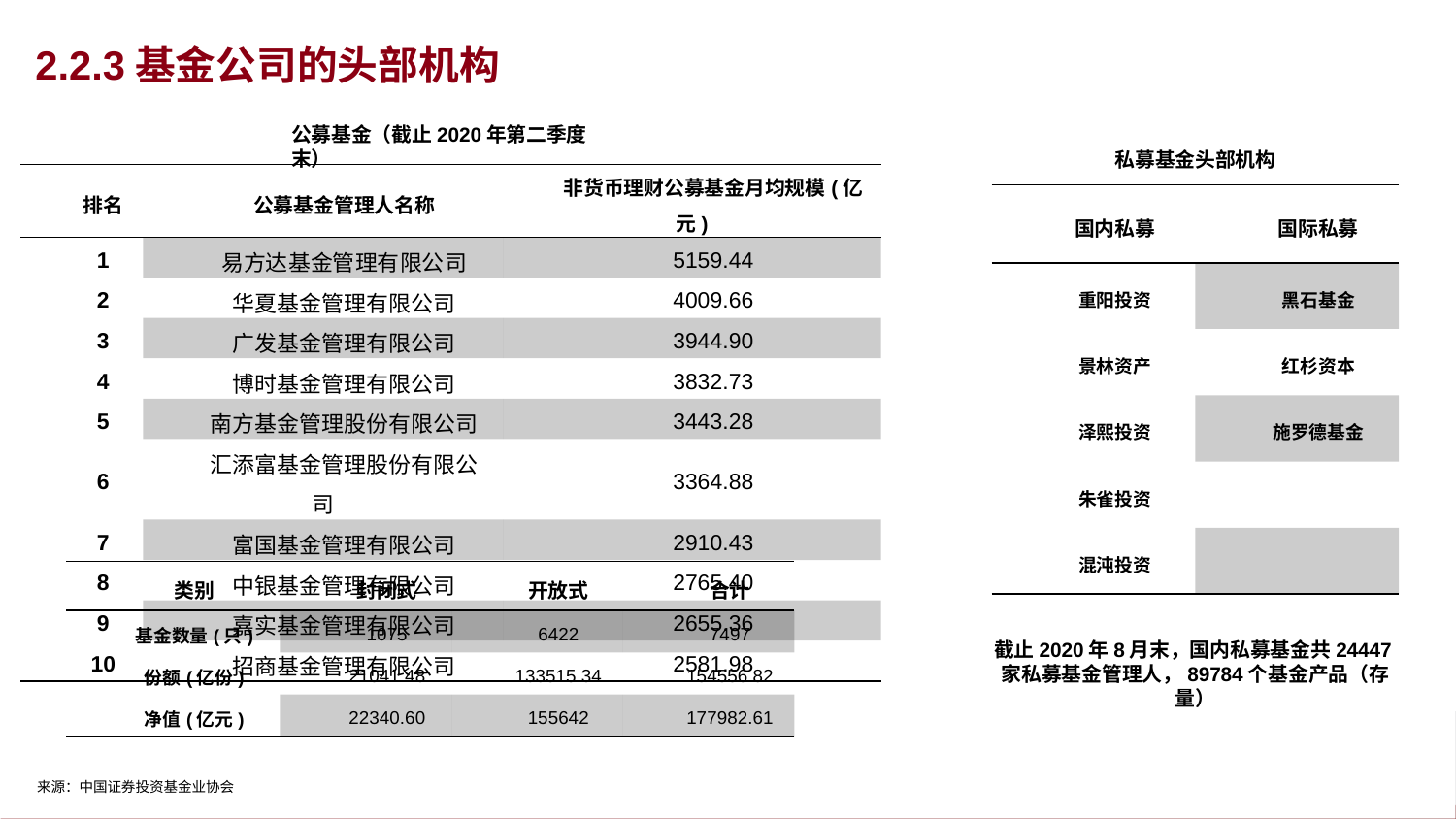

2.2.3基金公司的头部机构
公募基金（截止2020年第二季度末）
私募基金头部机构
| 排名 | 公募基金管理人名称 | 非货币理财公募基金月均规模(亿元) |
| --- | --- | --- |
| 1 | 易方达基金管理有限公司 | 5159.44 |
| 2 | 华夏基金管理有限公司 | 4009.66 |
| 3 | 广发基金管理有限公司 | 3944.90 |
| 4 | 博时基金管理有限公司 | 3832.73 |
| 5 | 南方基金管理股份有限公司 | 3443.28 |
| 6 | 汇添富基金管理股份有限公司 | 3364.88 |
| 7 | 富国基金管理有限公司 | 2910.43 |
| 8 | 中银基金管理有限公司 | 2765.40 |
| 9 | 嘉实基金管理有限公司 | 2655.36 |
| 10 | 招商基金管理有限公司 | 2581.98 |
| 国内私募 | 国际私募 |
| --- | --- |
| 重阳投资 | 黑石基金 |
| 景林资产 | 红杉资本 |
| 泽熙投资 | 施罗德基金 |
| 朱雀投资 |  |
| 混沌投资 |  |
| 类别 | 封闭式 | 开放式 | 合计 |
| --- | --- | --- | --- |
| 基金数量(只) | 1075 | 6422 | 7497 |
| 份额(亿份) | 21041.48 | 133515.34 | 154556.82 |
| 净值(亿元) | 22340.60 | 155642 | 177982.61 |
截止2020年8月末，国内私募基金共24447家私募基金管理人，89784个基金产品（存量）
来源：中国证券投资基金业协会